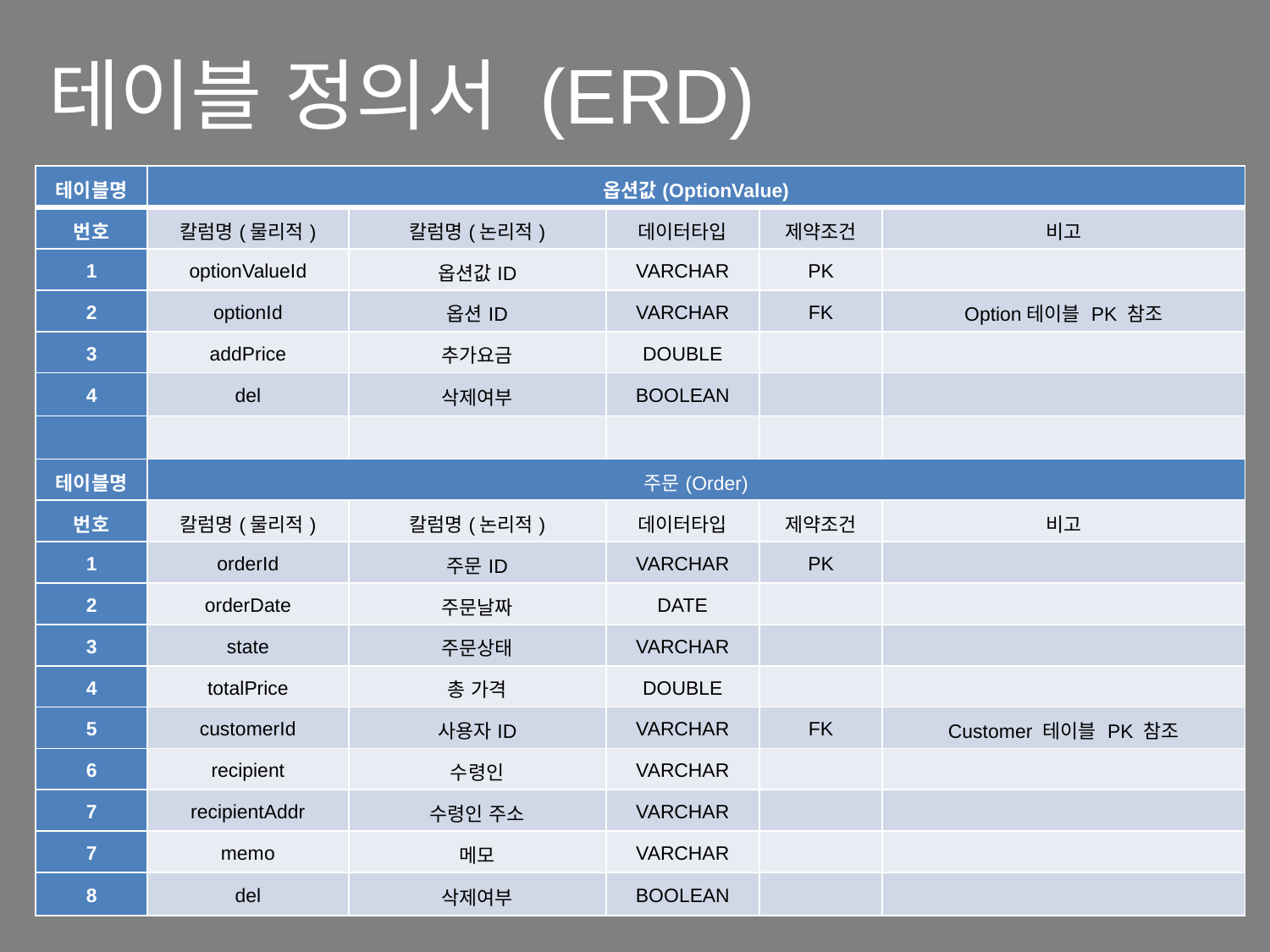

테이블 정의서 (ERD)
| 테이블명 | 옵션값(OptionValue) |  |  |  |  |
| --- | --- | --- | --- | --- | --- |
| 번호 | 칼럼명(물리적) | 칼럼명(논리적) | 데이터타입 | 제약조건 | 비고 |
| 1 | optionValueId | 옵션값ID | VARCHAR | PK |  |
| 2 | optionId | 옵션ID | VARCHAR | FK | Option테이블 PK 참조 |
| 3 | addPrice | 추가요금 | DOUBLE |  |  |
| 4 | del | 삭제여부 | BOOLEAN |  |  |
|  |  |  |  |  |  |
| 테이블명 | 주문(Order) |  |  |  |  |
| 번호 | 칼럼명(물리적) | 칼럼명(논리적) | 데이터타입 | 제약조건 | 비고 |
| 1 | orderId | 주문ID | VARCHAR | PK |  |
| 2 | orderDate | 주문날짜 | DATE |  |  |
| 3 | state | 주문상태 | VARCHAR |  |  |
| 4 | totalPrice | 총 가격 | DOUBLE |  |  |
| 5 | customerId | 사용자ID | VARCHAR | FK | Customer 테이블 PK 참조 |
| 6 | recipient | 수령인 | VARCHAR |  |  |
| 7 | recipientAddr | 수령인 주소 | VARCHAR |  |  |
| 7 | memo | 메모 | VARCHAR |  |  |
| 8 | del | 삭제여부 | BOOLEAN |  |  |
#